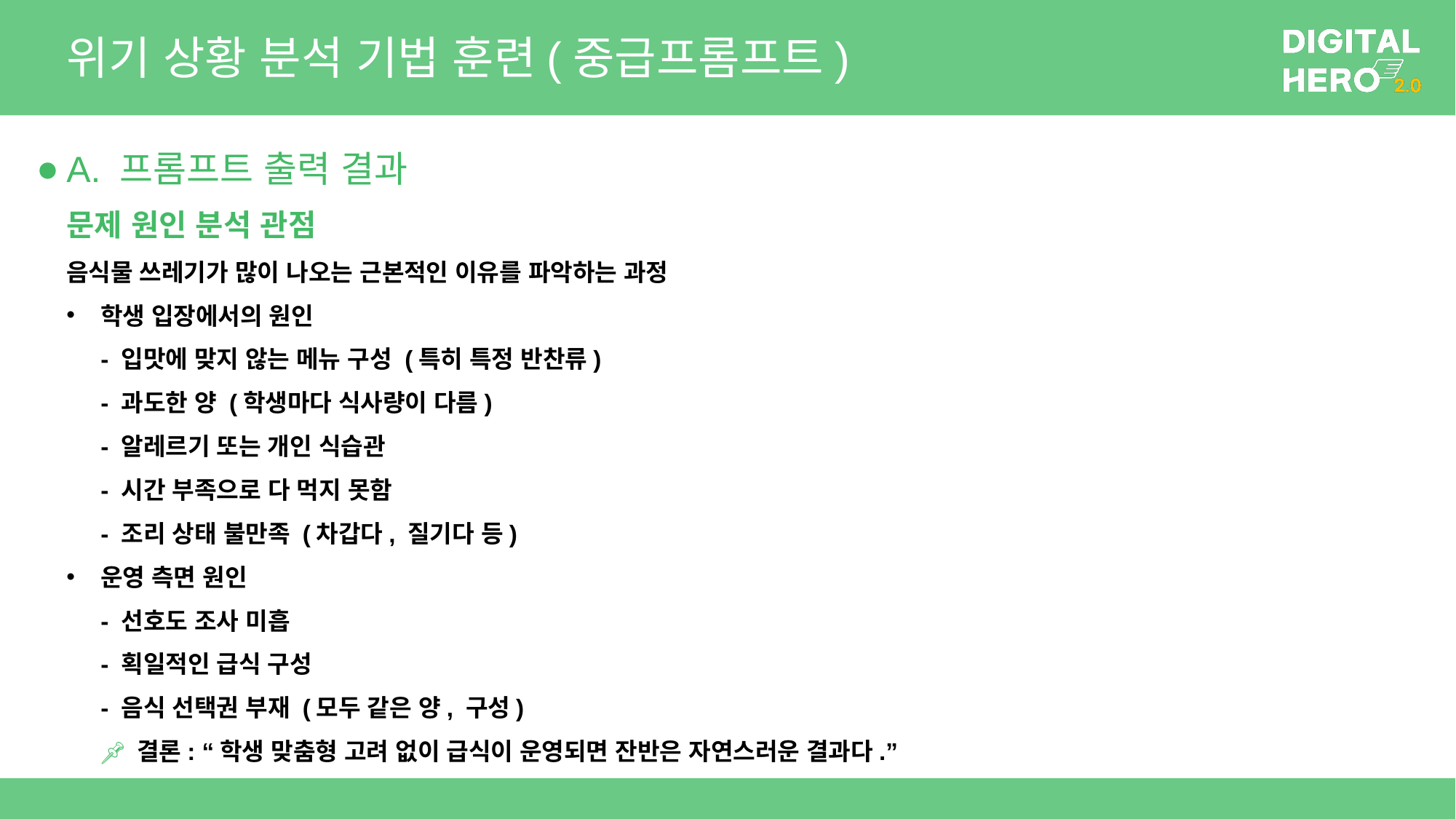

# 위기 상황 분석 기법 훈련(중급프롬프트)
A. 프롬프트 출력 결과

문제 원인 분석 관점
음식물 쓰레기가 많이 나오는 근본적인 이유를 파악하는 과정
학생 입장에서의 원인
- 입맛에 맞지 않는 메뉴 구성 (특히 특정 반찬류)
- 과도한 양 (학생마다 식사량이 다름)
- 알레르기 또는 개인 식습관
- 시간 부족으로 다 먹지 못함
- 조리 상태 불만족 (차갑다, 질기다 등)
운영 측면 원인
- 선호도 조사 미흡
- 획일적인 급식 구성
- 음식 선택권 부재 (모두 같은 양, 구성)
📌 결론: “학생 맞춤형 고려 없이 급식이 운영되면 잔반은 자연스러운 결과다.”